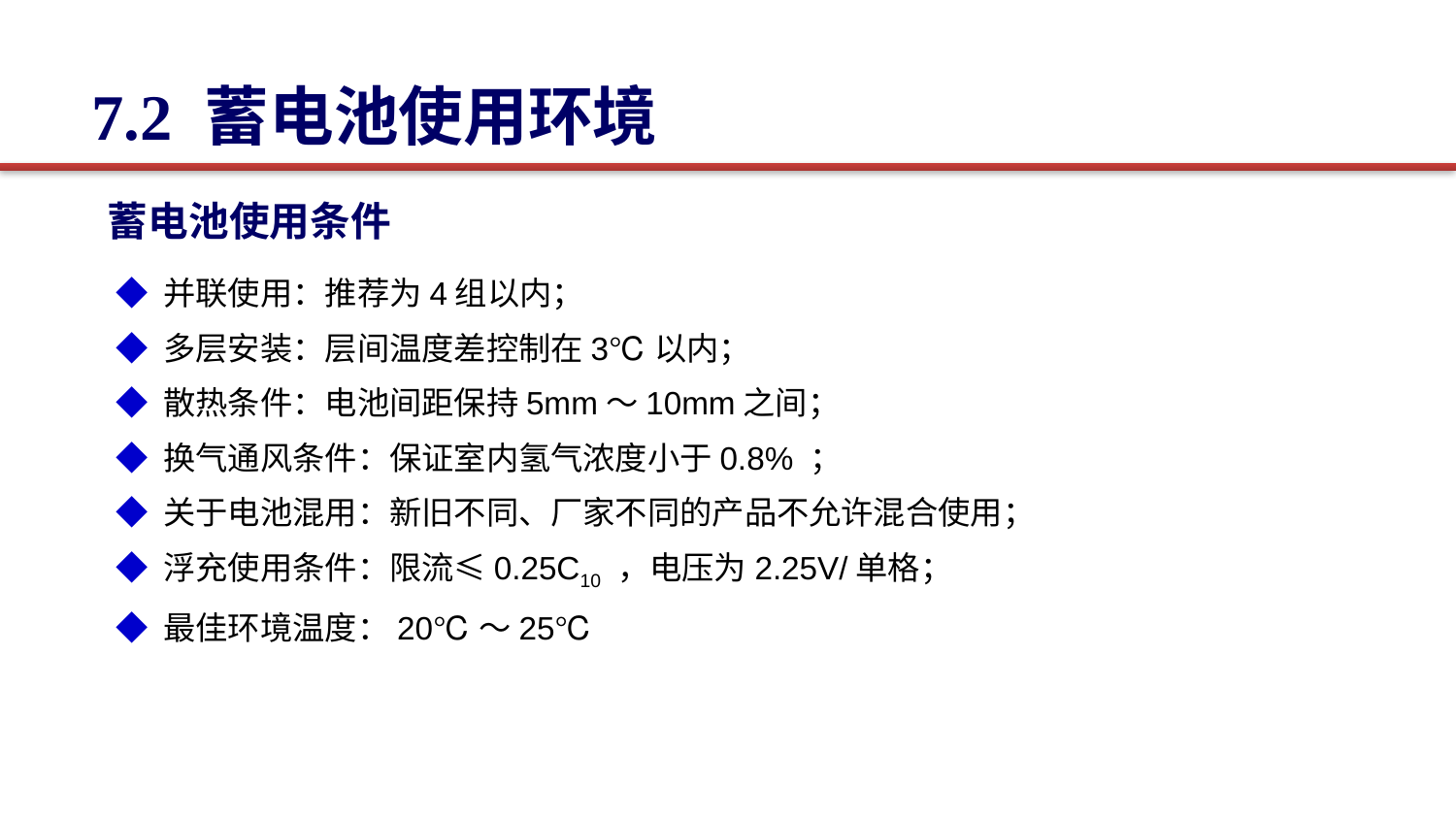

7.2 蓄电池使用环境

蓄电池使用条件
◆ 并联使用：推荐为4组以内；
◆ 多层安装：层间温度差控制在3℃以内；
◆ 散热条件：电池间距保持5mm～10mm之间；
◆ 换气通风条件：保证室内氢气浓度小于0.8% ；
◆ 关于电池混用：新旧不同、厂家不同的产品不允许混合使用；
◆ 浮充使用条件：限流≤0.25C10 ，电压为2.25V/单格；
◆ 最佳环境温度：20℃～25℃